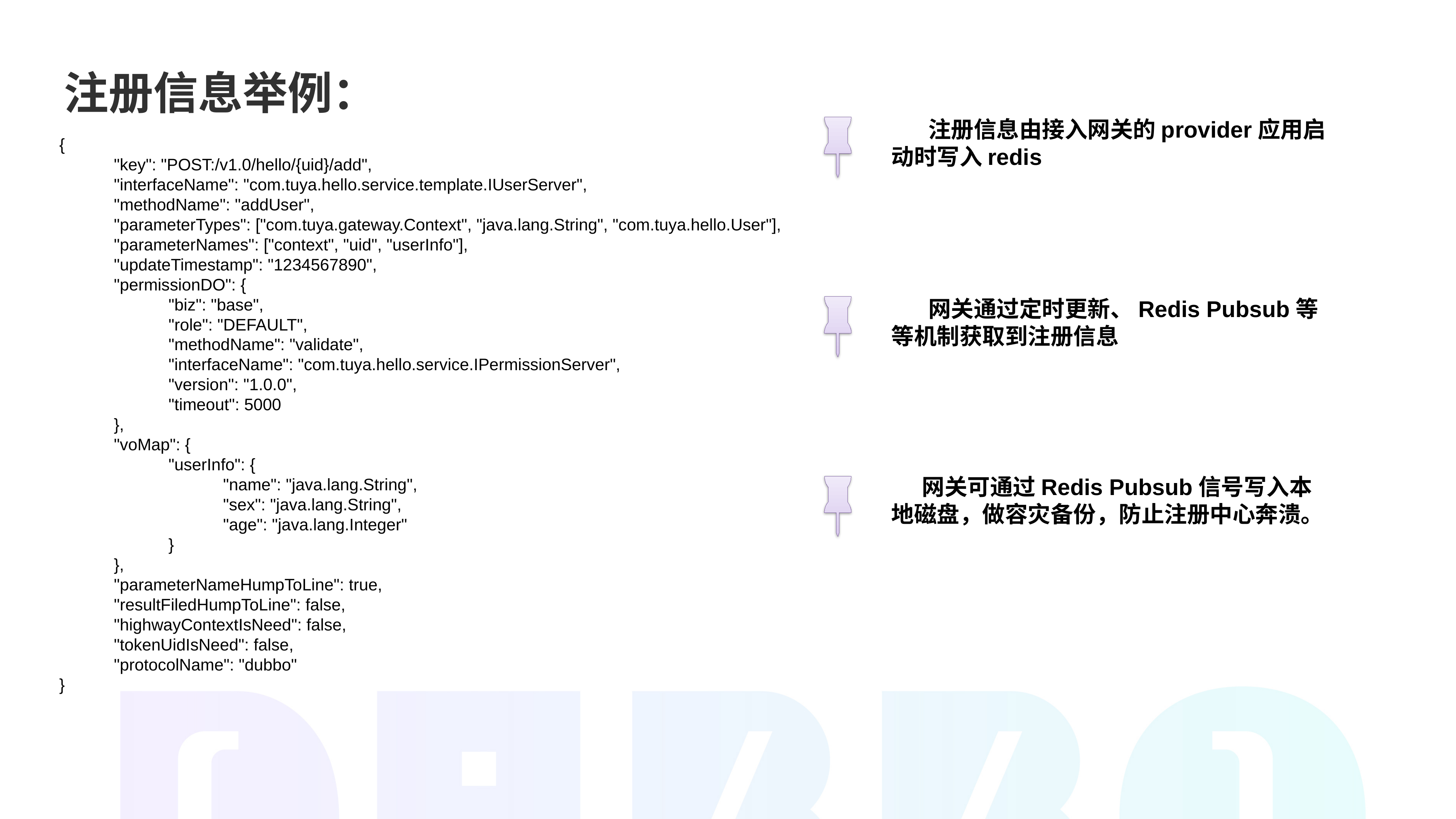

注册信息举例：
     注册信息由接入网关的provider应用启动时写入redis

{
	"key": "POST:/v1.0/hello/{uid}/add",
	"interfaceName": "com.tuya.hello.service.template.IUserServer",
	"methodName": "addUser",
	"parameterTypes": ["com.tuya.gateway.Context", "java.lang.String", "com.tuya.hello.User"],
	"parameterNames": ["context", "uid", "userInfo"],
	"updateTimestamp": "1234567890",
	"permissionDO": {
		"biz": "base",
		"role": "DEFAULT",
		"methodName": "validate",
		"interfaceName": "com.tuya.hello.service.IPermissionServer",
		"version": "1.0.0",
		"timeout": 5000
	},
	"voMap": {
		"userInfo": {
			"name": "java.lang.String",
			"sex": "java.lang.String",
			"age": "java.lang.Integer"
		}
	},
	"parameterNameHumpToLine": true,
	"resultFiledHumpToLine": false,
	"highwayContextIsNeed": false,
	"tokenUidIsNeed": false,
	"protocolName": "dubbo"
}
     网关通过定时更新、Redis Pubsub等等机制获取到注册信息

    网关可通过Redis Pubsub信号写入本地磁盘，做容灾备份，防止注册中心奔溃。